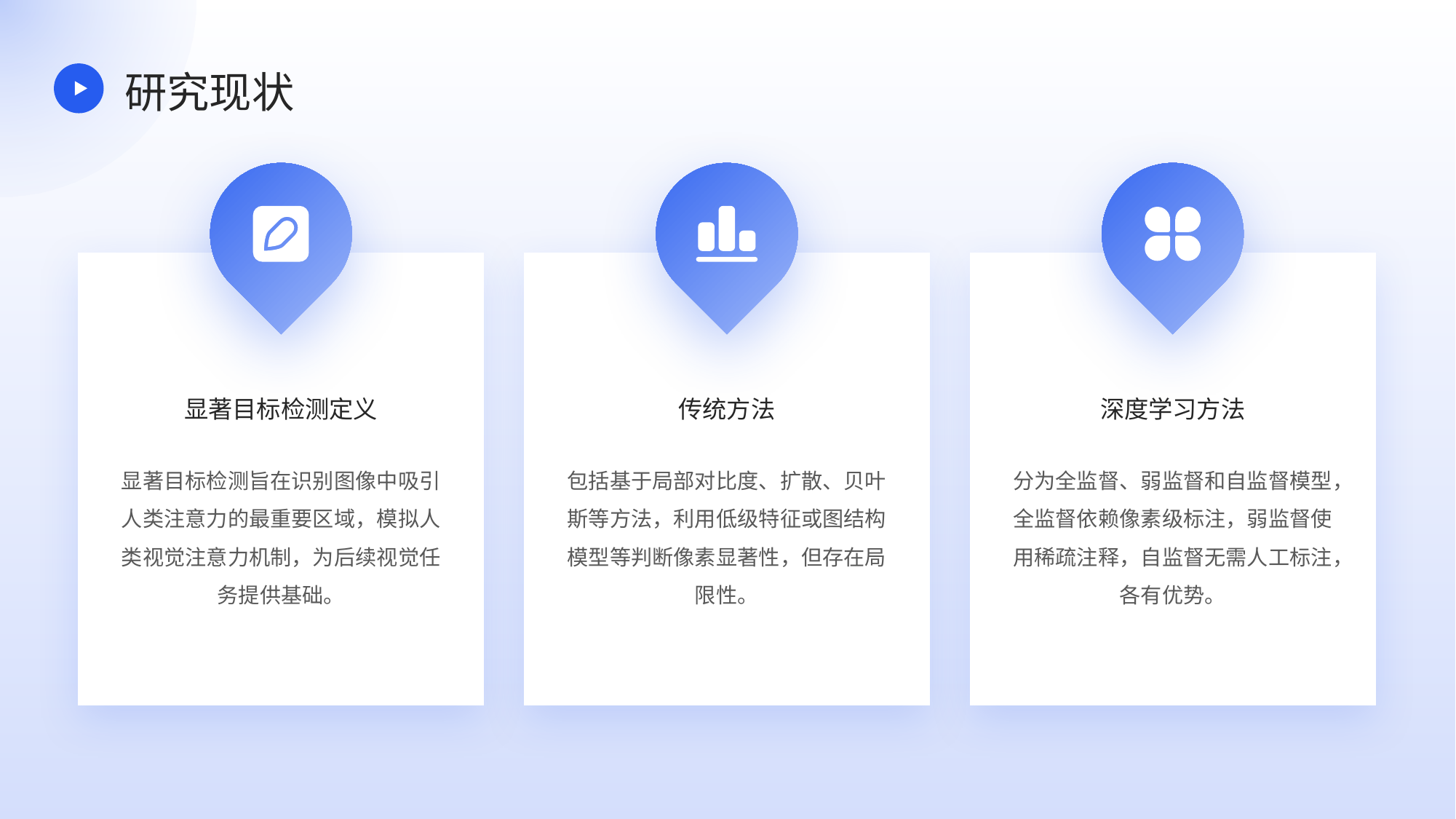

研究现状

显著目标检测定义
传统方法
深度学习方法
显著目标检测旨在识别图像中吸引人类注意力的最重要区域，模拟人类视觉注意力机制，为后续视觉任务提供基础。
包括基于局部对比度、扩散、贝叶斯等方法，利用低级特征或图结构模型等判断像素显著性，但存在局限性。
分为全监督、弱监督和自监督模型，全监督依赖像素级标注，弱监督使用稀疏注释，自监督无需人工标注，各有优势。